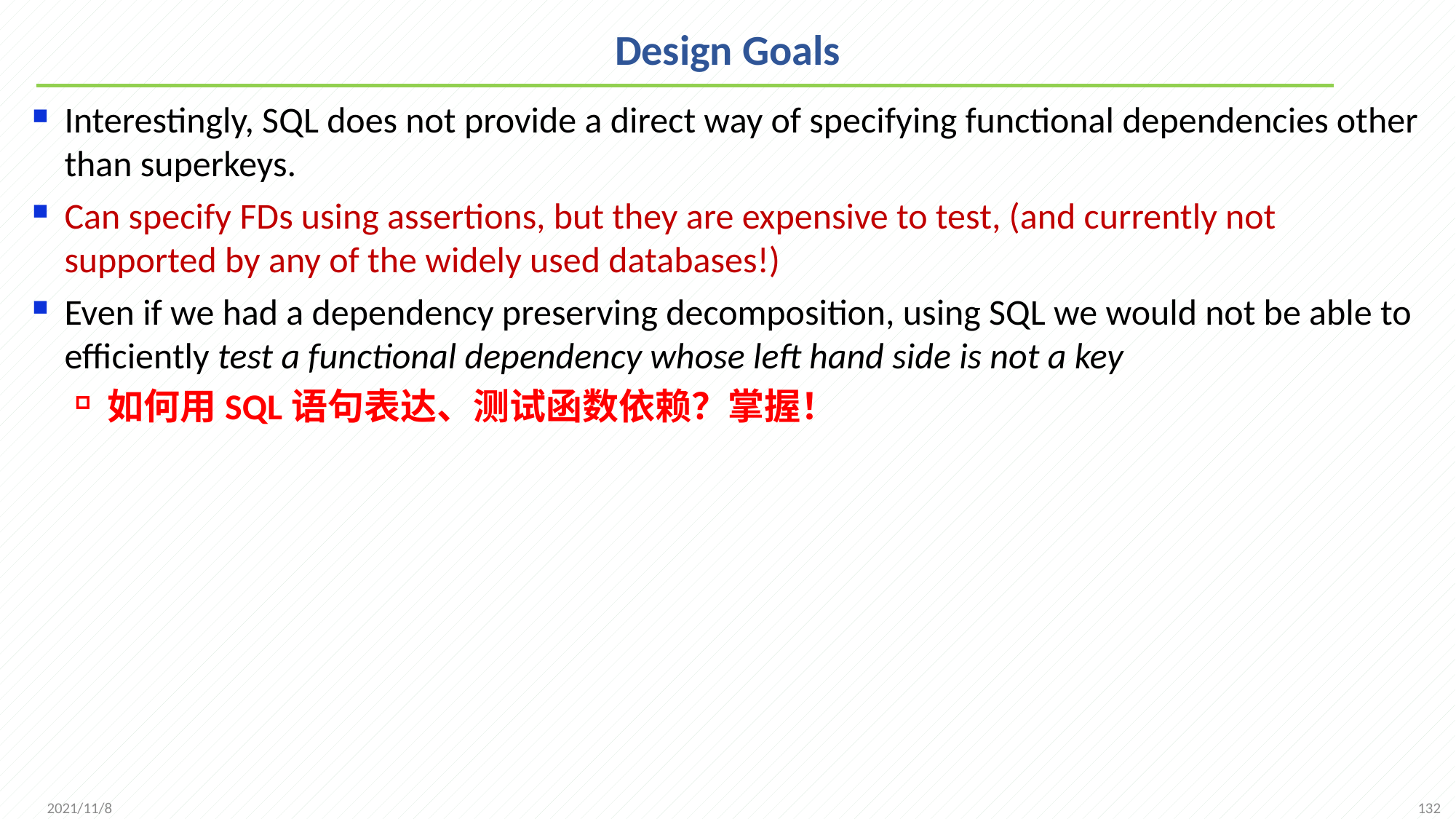

# Design Goals
Interestingly, SQL does not provide a direct way of specifying functional dependencies other than superkeys.
Can specify FDs using assertions, but they are expensive to test, (and currently not supported by any of the widely used databases!)
Even if we had a dependency preserving decomposition, using SQL we would not be able to efficiently test a functional dependency whose left hand side is not a key
如何用SQL语句表达、测试函数依赖？掌握！
132
2021/11/8